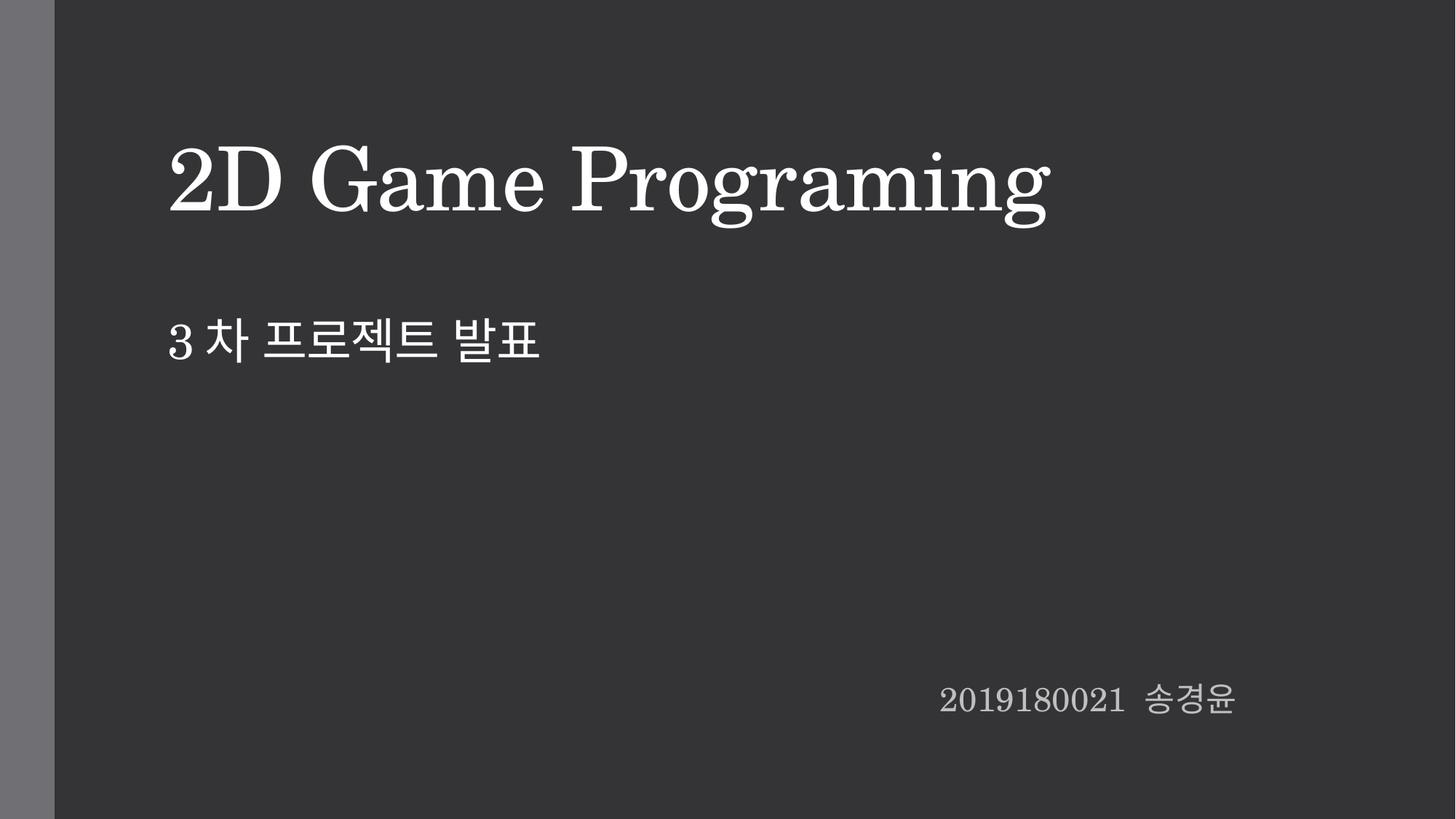

# 2D Game Programing 3차 프로젝트 발표
2019180021 송경윤